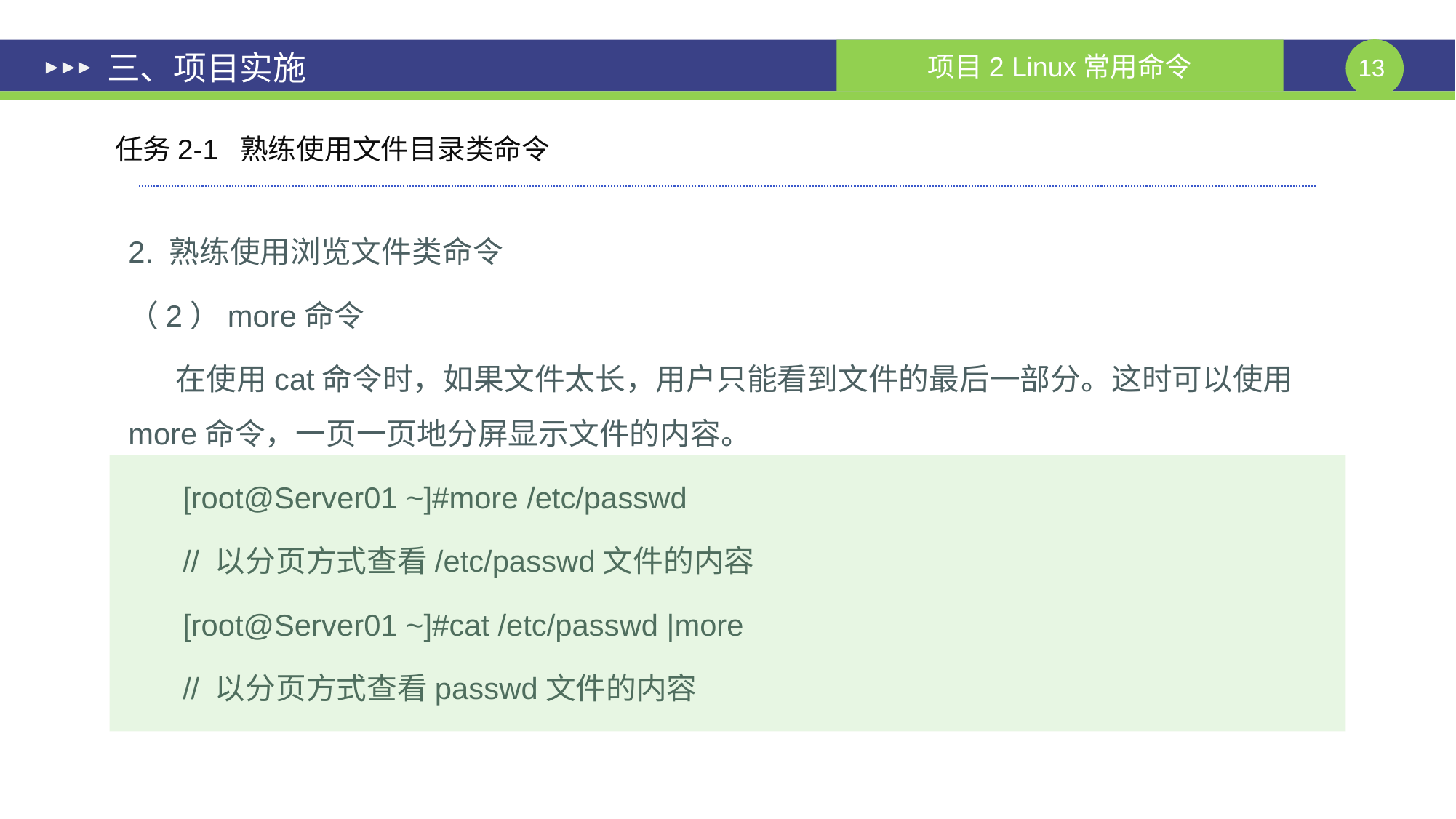

# 三、项目实施
任务2-1  熟练使用文件目录类命令

2. 熟练使用浏览文件类命令
（2）more命令
      在使用cat命令时，如果文件太长，用户只能看到文件的最后一部分。这时可以使用more命令，一页一页地分屏显示文件的内容。
[root@Server01 ~]#more /etc/passwd
// 以分页方式查看/etc/passwd文件的内容
[root@Server01 ~]#cat /etc/passwd |more
// 以分页方式查看passwd文件的内容